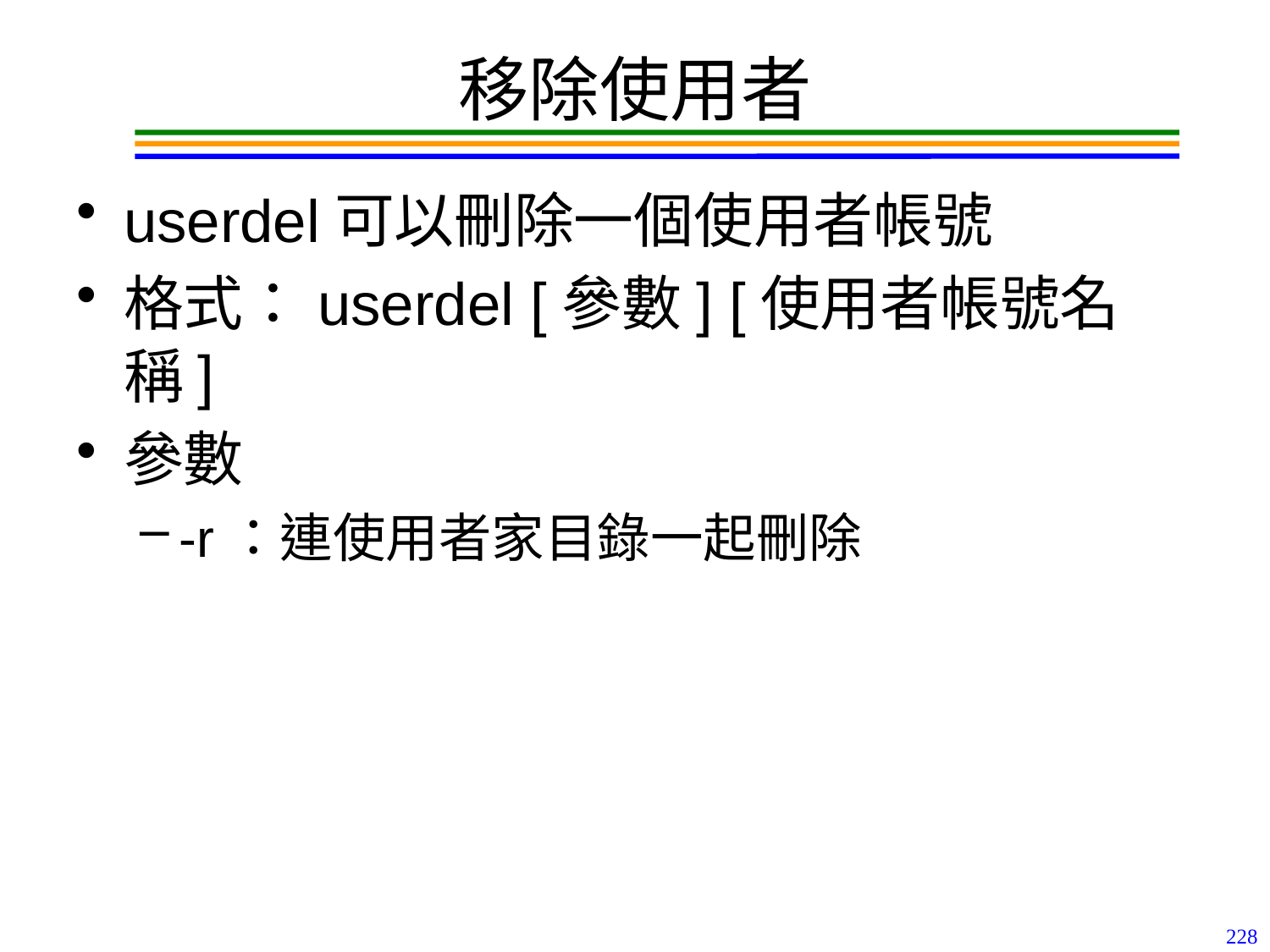

# 移除使用者
userdel可以刪除一個使用者帳號
格式：userdel [參數] [使用者帳號名稱]
參數
-r：連使用者家目錄一起刪除

228